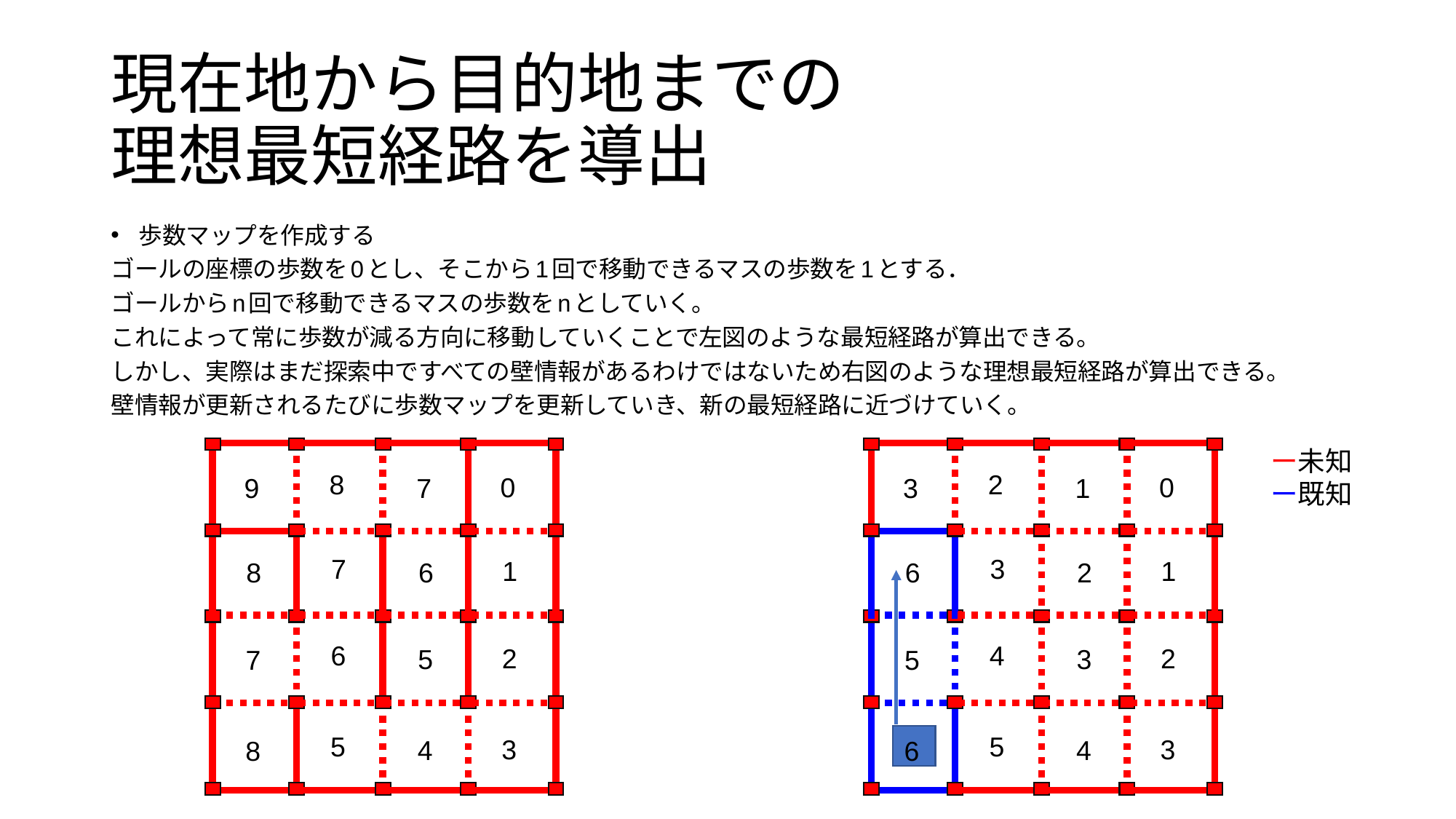

# 現在地から目的地までの 理想最短経路を導出
歩数マップを作成する
ゴールの座標の歩数を0とし、そこから1回で移動できるマスの歩数を1とする．
ゴールからn回で移動できるマスの歩数をnとしていく。
これによって常に歩数が減る方向に移動していくことで左図のような最短経路が算出できる。
しかし、実際はまだ探索中ですべての壁情報があるわけではないため右図のような理想最短経路が算出できる。
壁情報が更新されるたびに歩数マップを更新していき、新の最短経路に近づけていく。

ー未知
ー既知
8
2
0
0
7
1
9
3

7
3
1
1
6
2
8
6

6
4
2
2
5
3
7
5

5
5

3
3
4
4
8
6